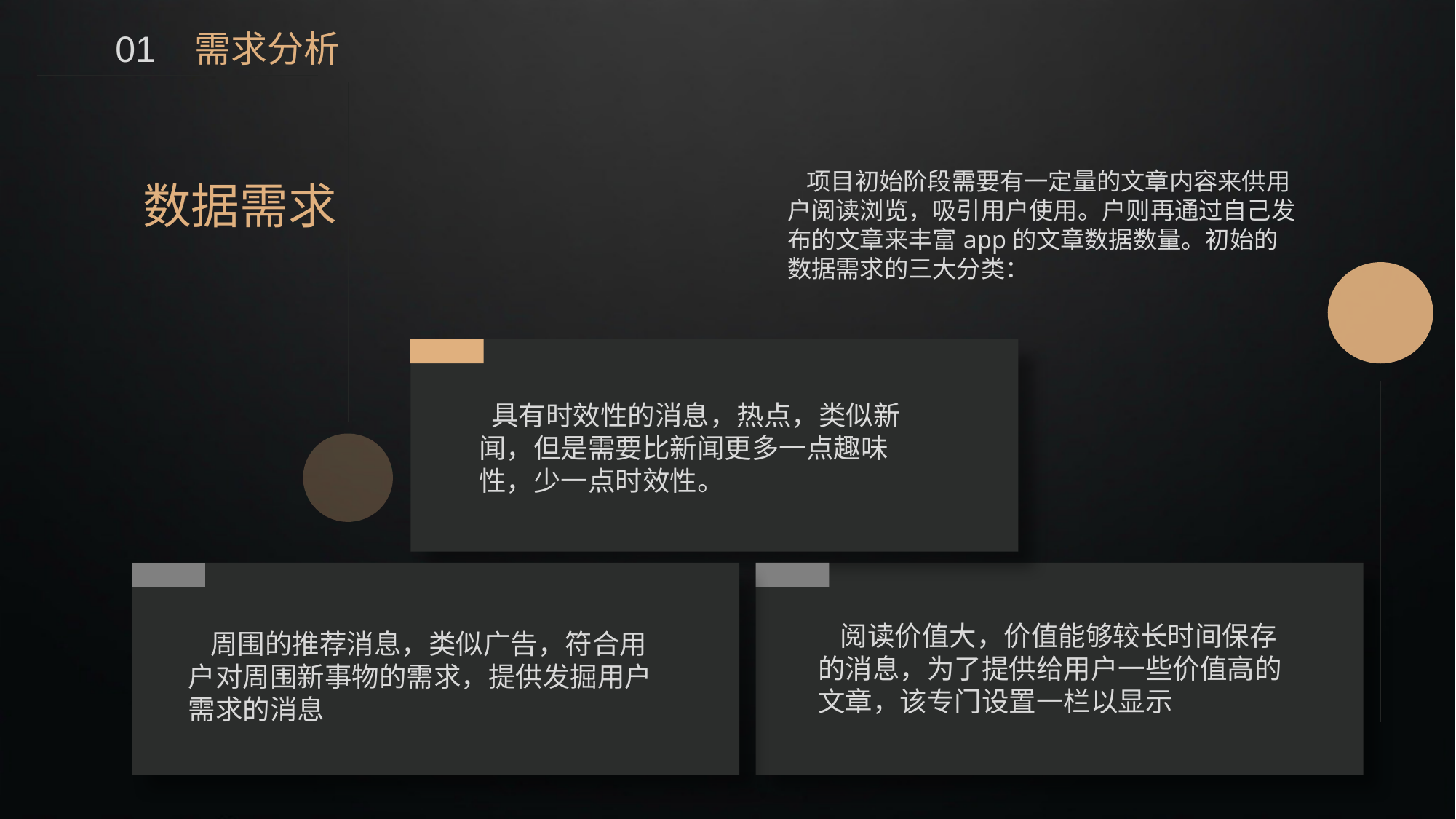

01   需求分析
   项目初始阶段需要有一定量的文章内容来供用户阅读浏览，吸引用户使用。户则再通过自己发布的文章来丰富app的文章数据数量。初始的数据需求的三大分类：
数据需求

  具有时效性的消息，热点，类似新闻，但是需要比新闻更多一点趣味性，少一点时效性。

   阅读价值大，价值能够较长时间保存的消息，为了提供给用户一些价值高的文章，该专门设置一栏以显示
   周围的推荐消息，类似广告，符合用户对周围新事物的需求，提供发掘用户需求的消息